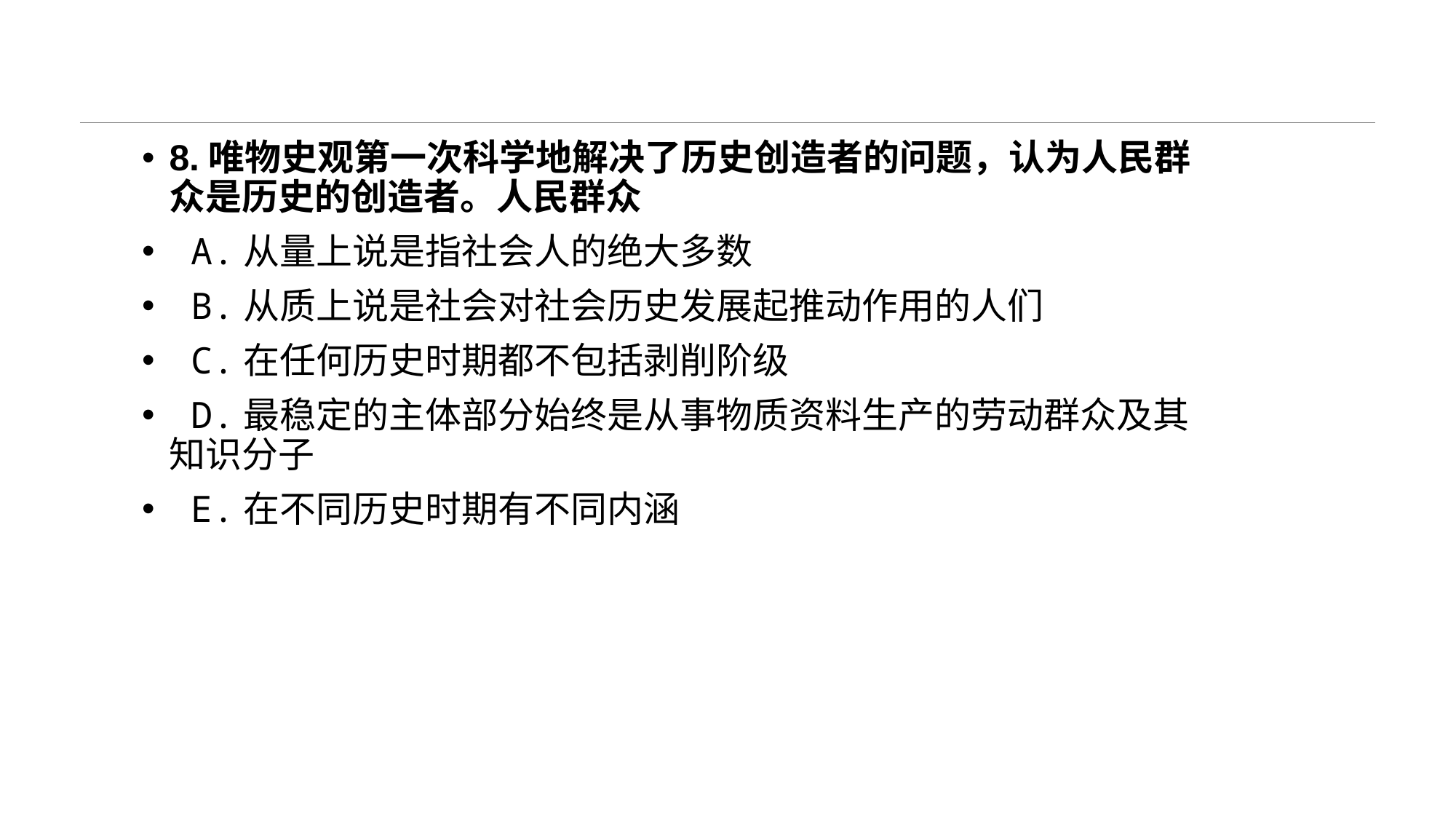

#
8.唯物史观第一次科学地解决了历史创造者的问题，认为人民群众是历史的创造者。人民群众
 A.从量上说是指社会人的绝大多数
 B.从质上说是社会对社会历史发展起推动作用的人们
 C.在任何历史时期都不包括剥削阶级
 D.最稳定的主体部分始终是从事物质资料生产的劳动群众及其知识分子
 E.在不同历史时期有不同内涵